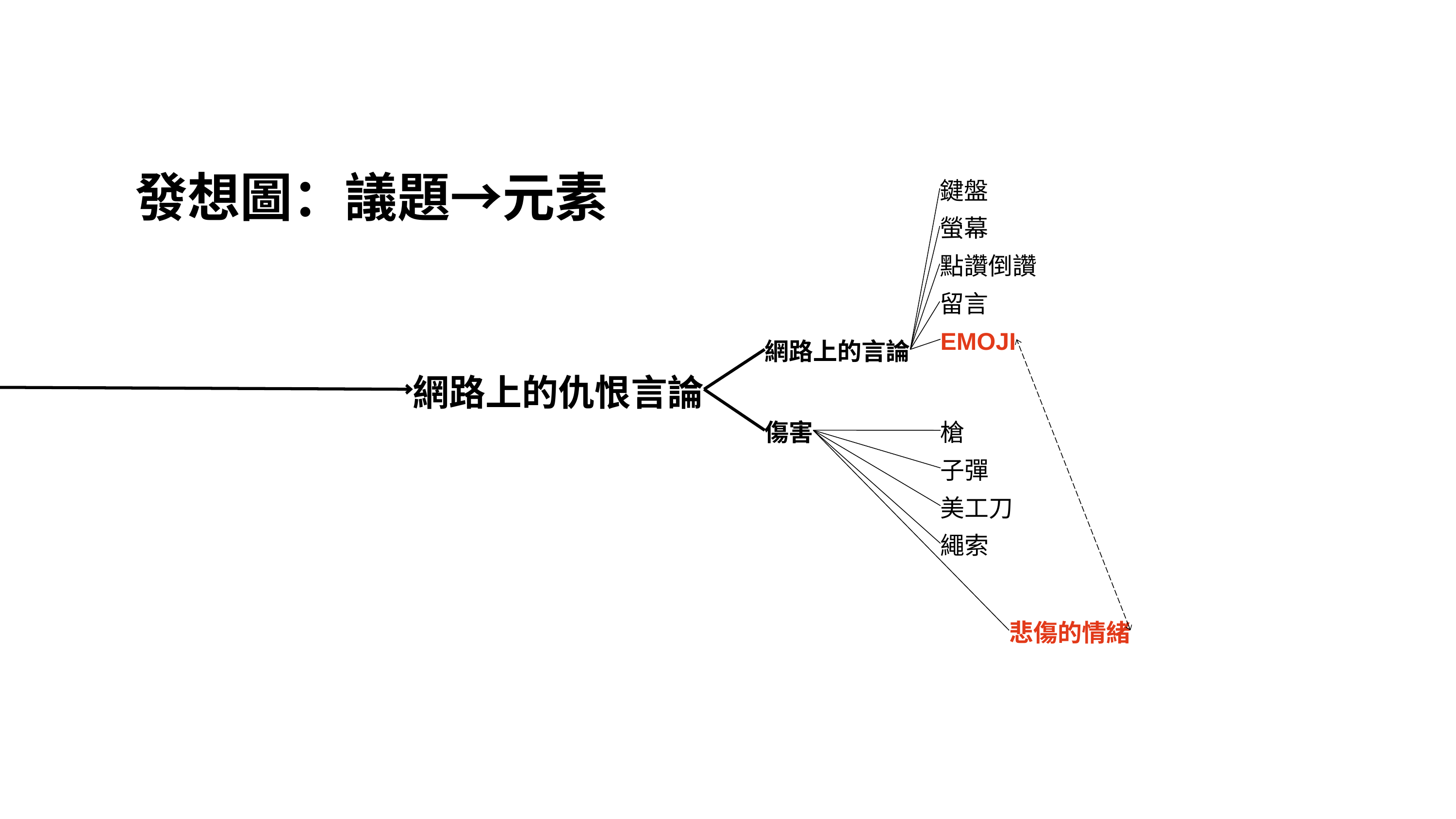

發想圖：議題→元素
鍵盤

螢幕

點讚倒讚

留言

EMOJI
網路上的言論

網路上的仇恨言論

傷害
槍

子彈
美工刀
繩索
悲傷的情緒